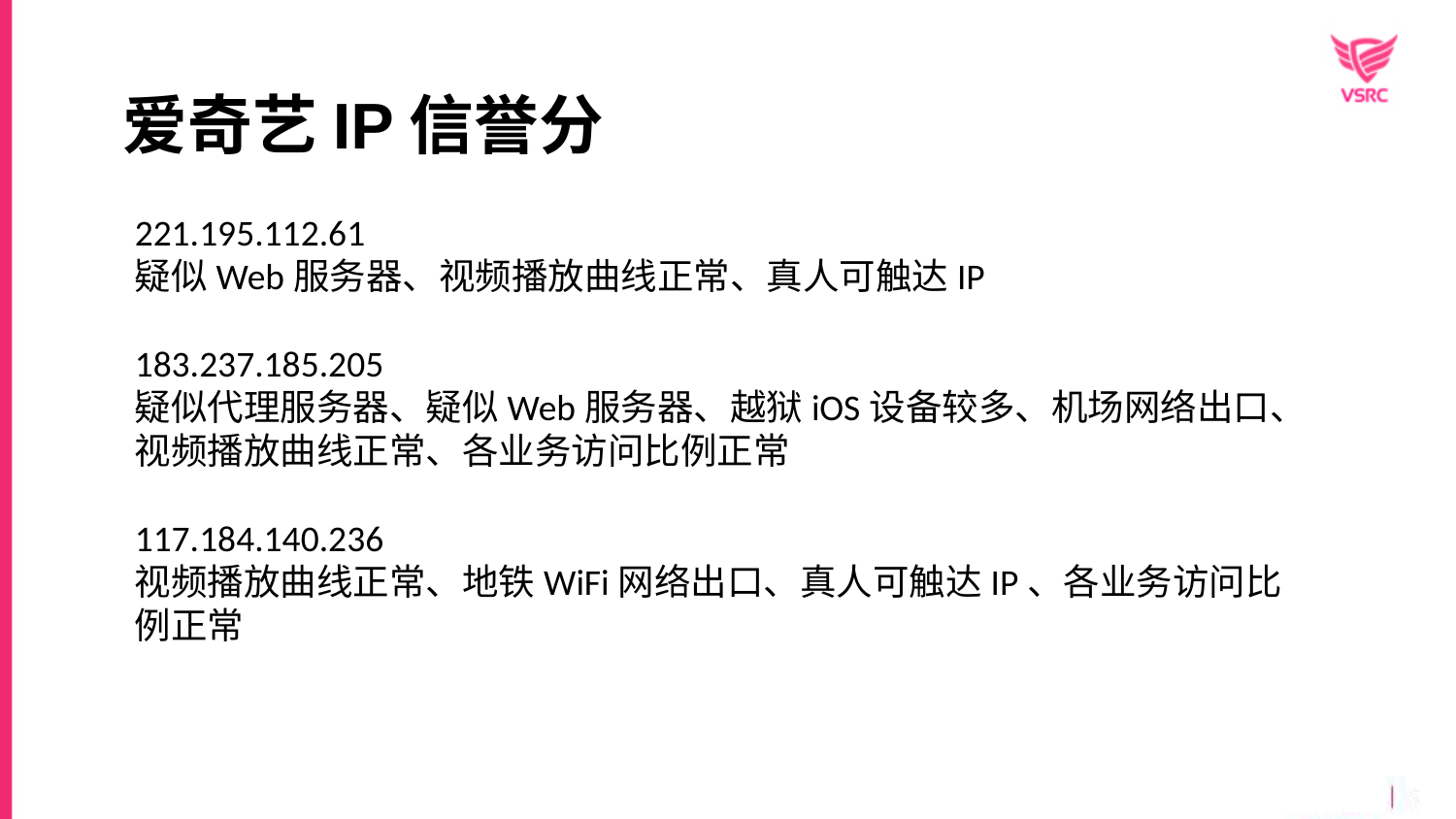

爱奇艺IP信誉分
221.195.112.61
疑似Web服务器、视频播放曲线正常、真人可触达IP

183.237.185.205
疑似代理服务器、疑似Web服务器、越狱iOS设备较多、机场网络出口、视频播放曲线正常、各业务访问比例正常

117.184.140.236
视频播放曲线正常、地铁WiFi网络出口、真人可触达IP、各业务访问比例正常